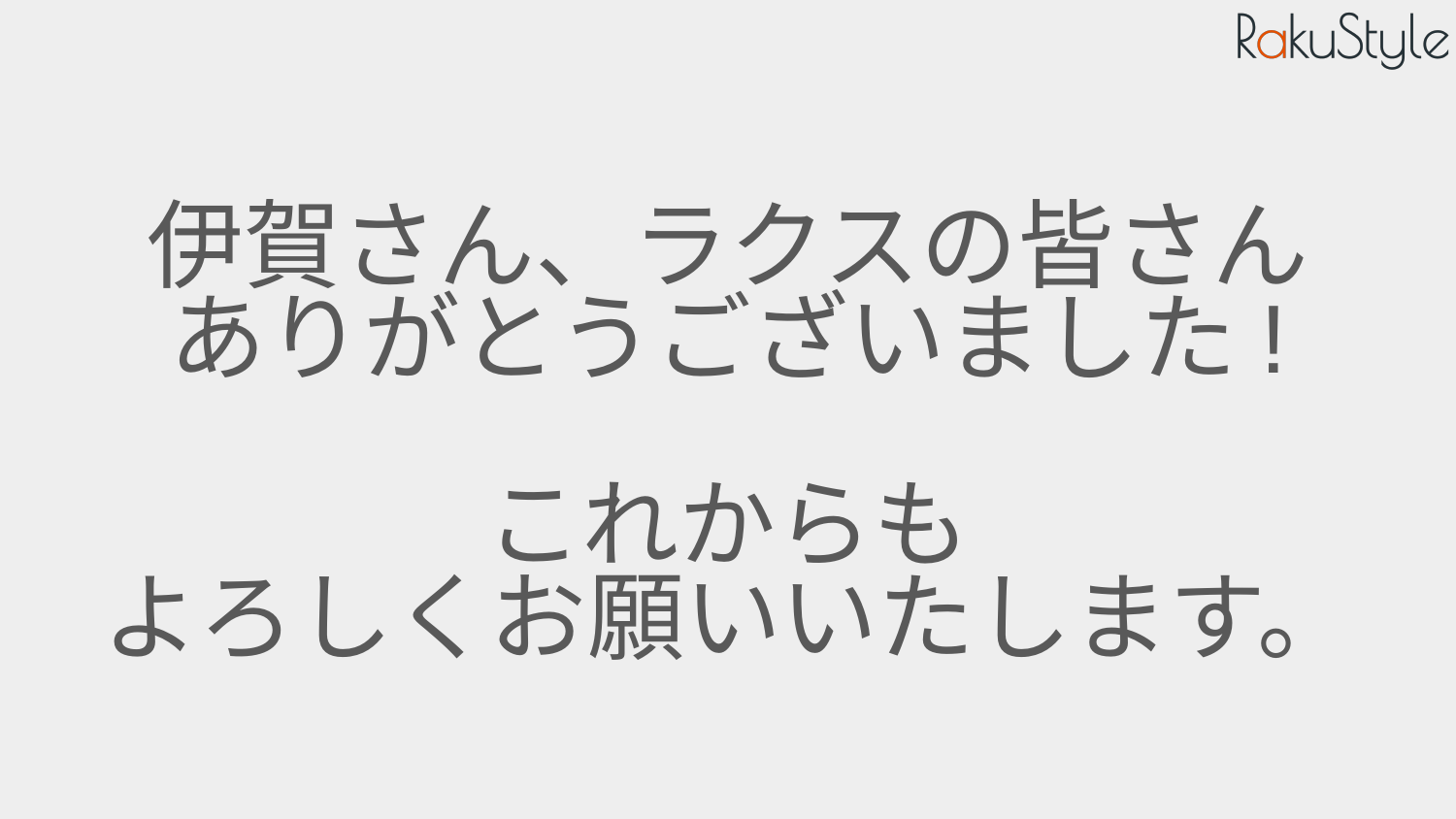

伊賀さん、ラクスの皆さん
ありがとうございました!

これからも
よろしくお願いいたします。